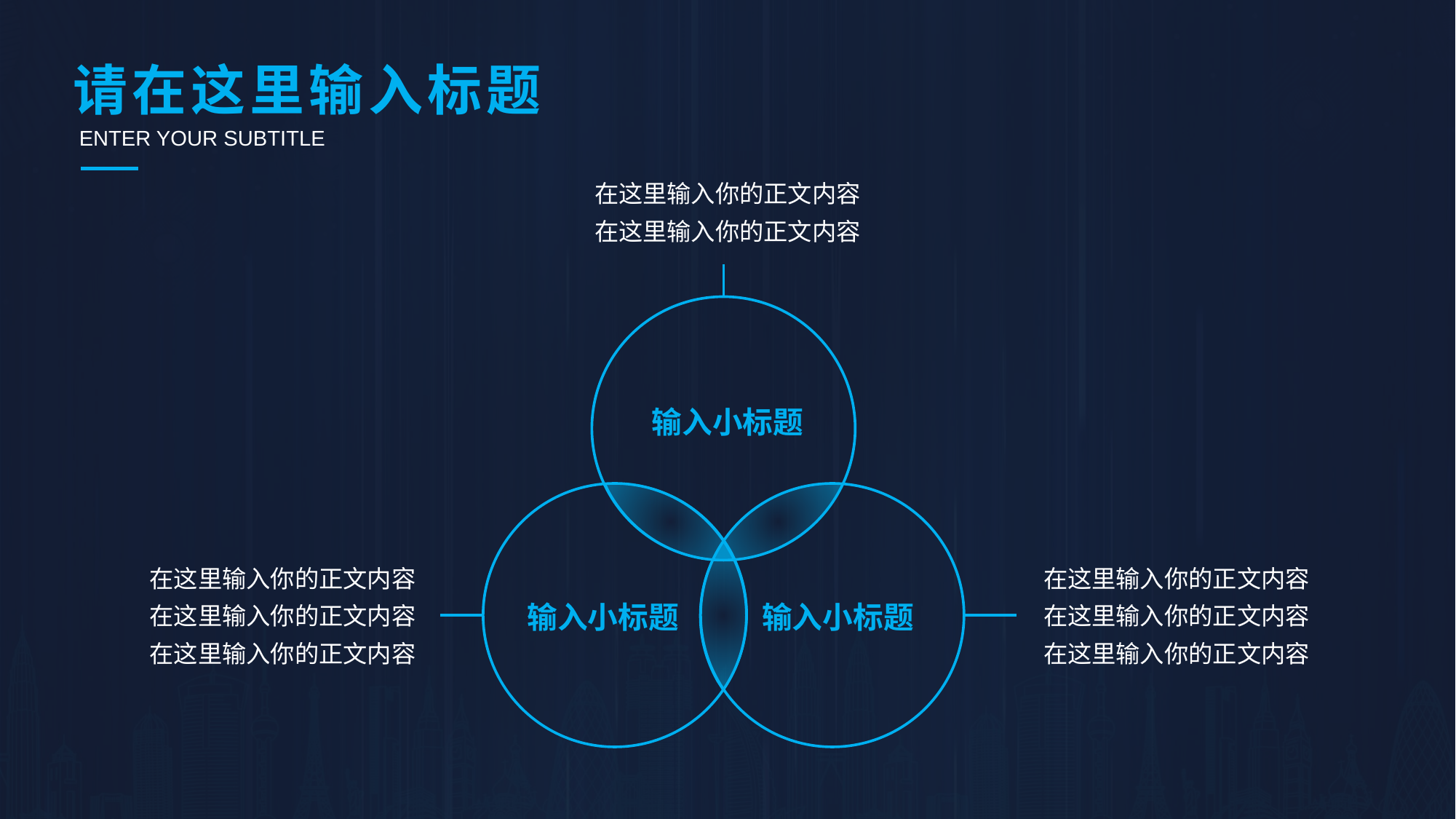

# 请在这里输入标题
ENTER YOUR SUBTITLE
在这里输入你的正文内容
在这里输入你的正文内容

输入小标题

在这里输入你的正文内容
在这里输入你的正文内容
在这里输入你的正文内容
在这里输入你的正文内容
在这里输入你的正文内容
在这里输入你的正文内容

输入小标题
输入小标题